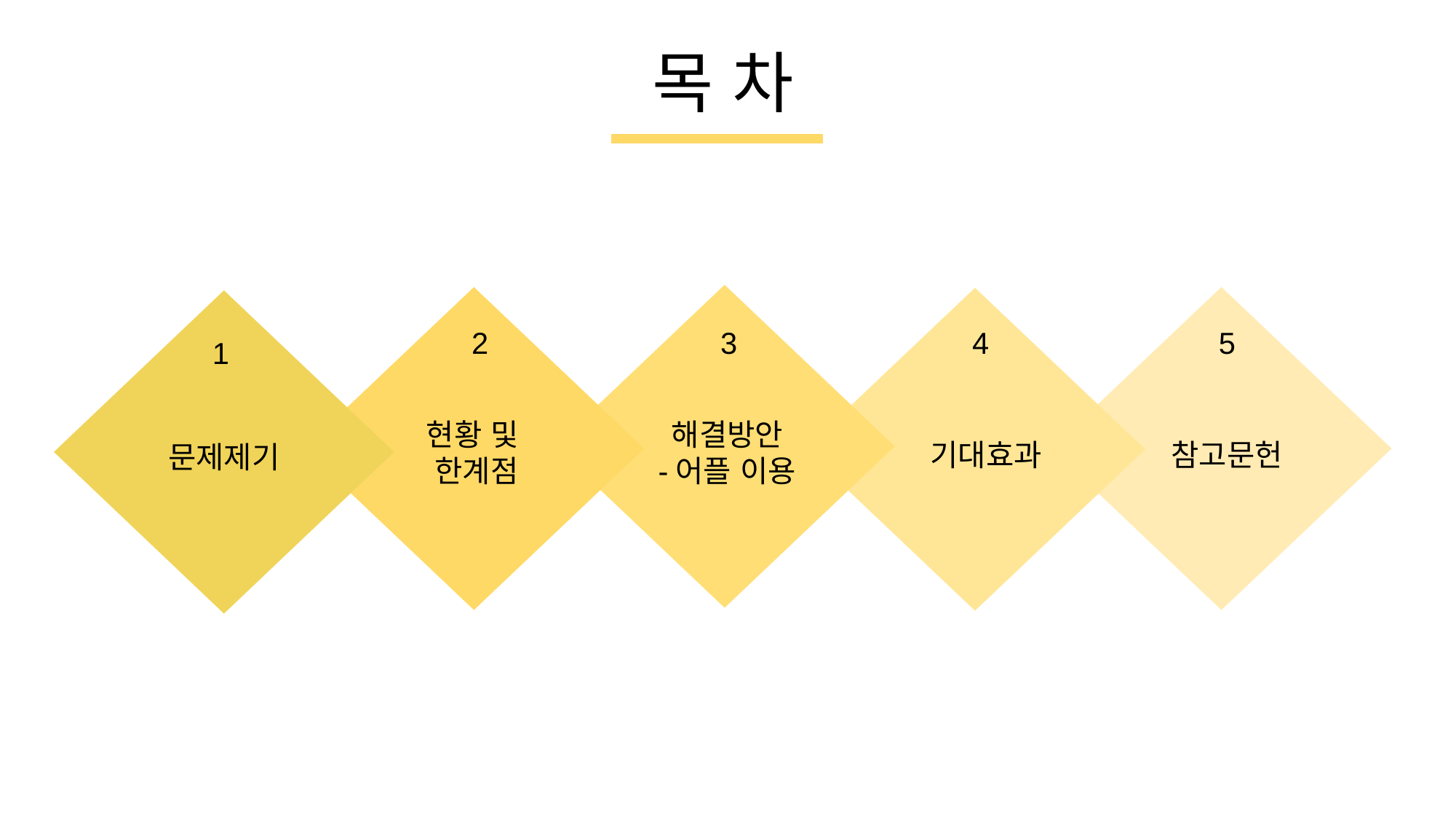

# 목 차

2
3
4
5
현황 및
한계점
해결방안
-어플 이용
기대효과
참고문헌

1
문제제기